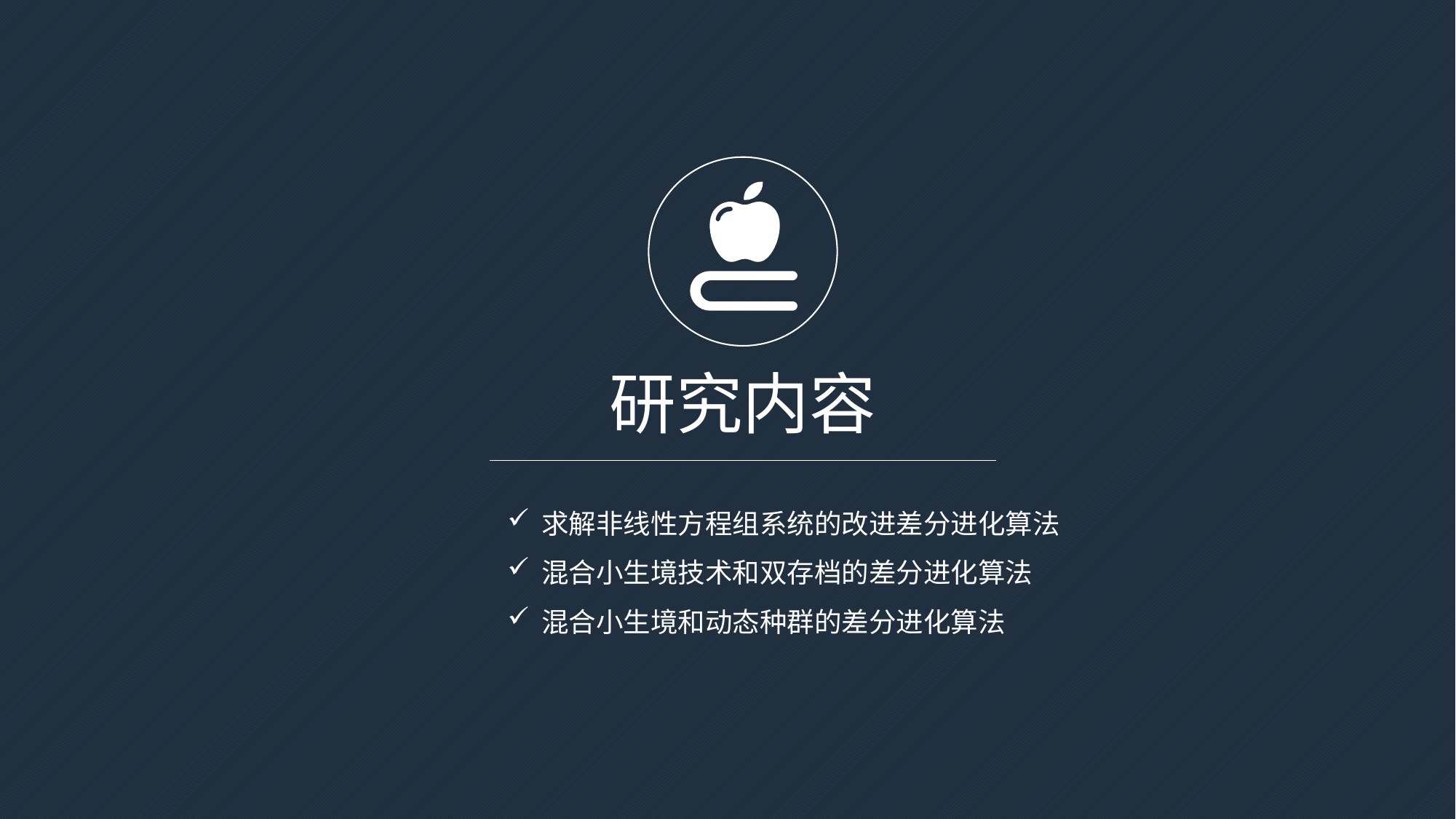

研究内容
求解非线性方程组系统的改进差分进化算法
混合小生境技术和双存档的差分进化算法
混合小生境和动态种群的差分进化算法